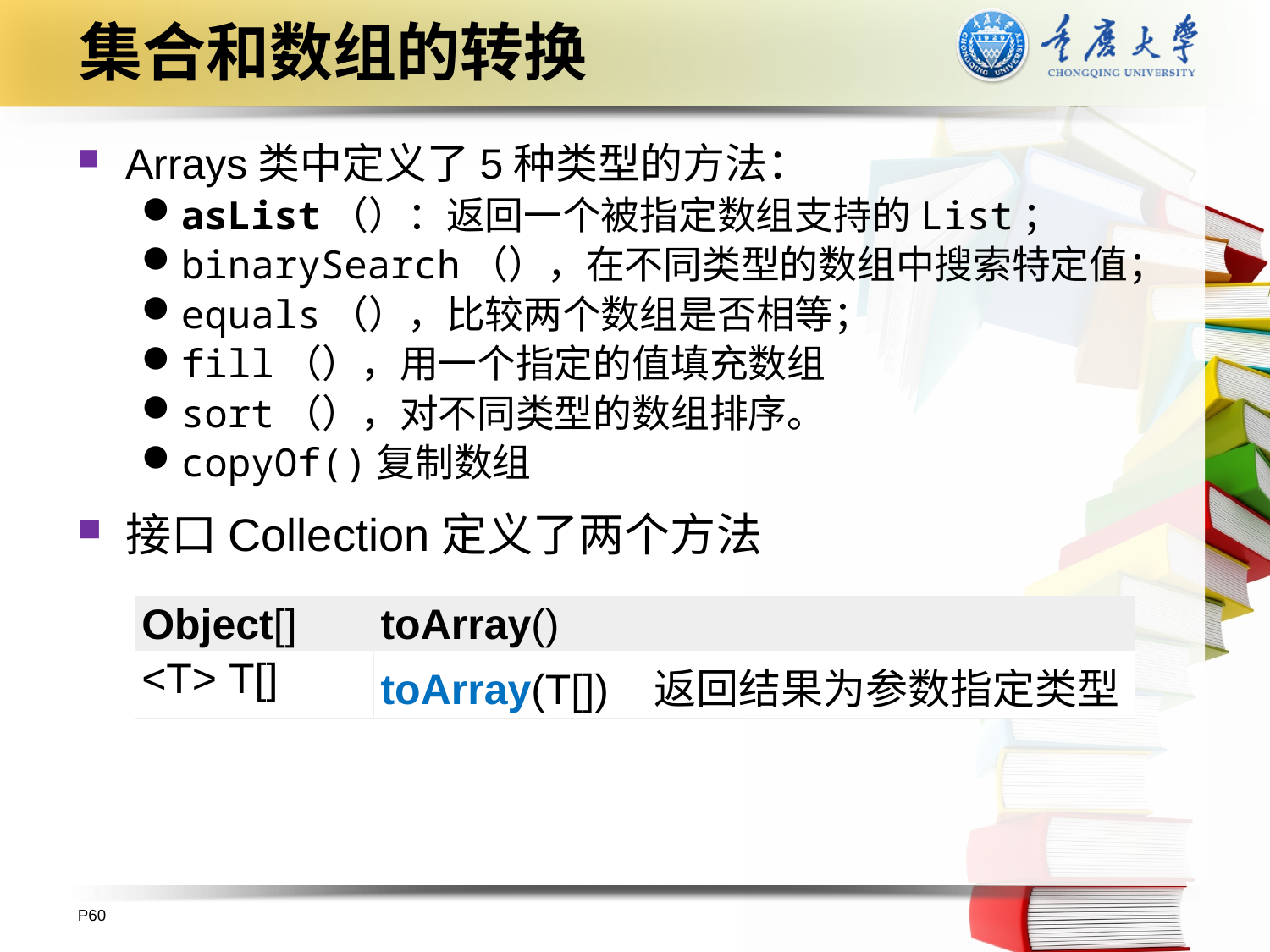

# 集合和数组的转换
Arrays类中定义了5种类型的方法：
asList（）：返回一个被指定数组支持的List；
binarySearch（），在不同类型的数组中搜索特定值；
equals（），比较两个数组是否相等；
fill（），用一个指定的值填充数组
sort（），对不同类型的数组排序。
copyOf()复制数组
接口Collection定义了两个方法

| Object[] | toArray() |
| --- | --- |
| <T> T[] | toArray(T[]) 返回结果为参数指定类型 |
P60